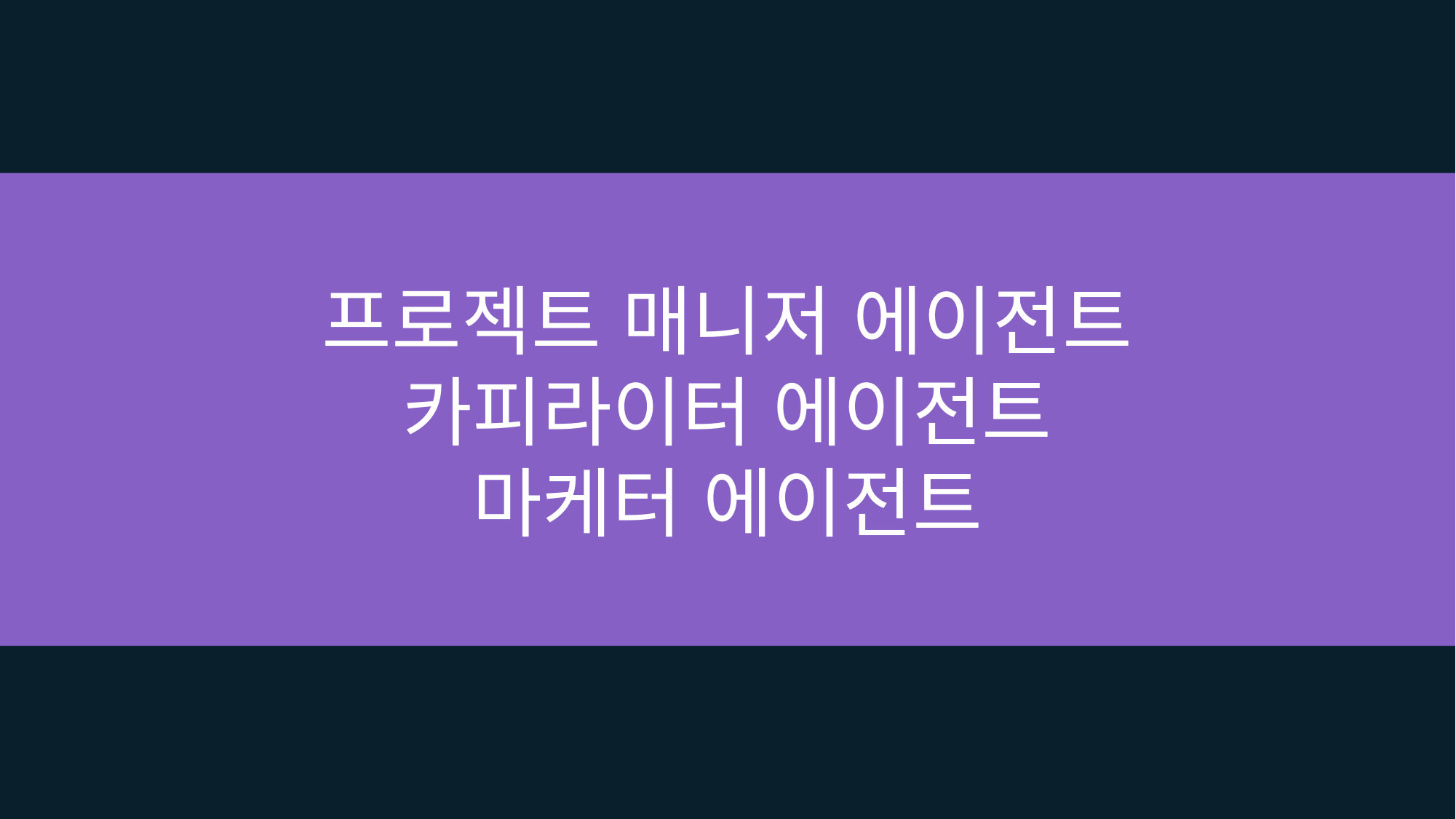

프로젝트 매니저 에이전트
카피라이터 에이전트
마케터 에이전트